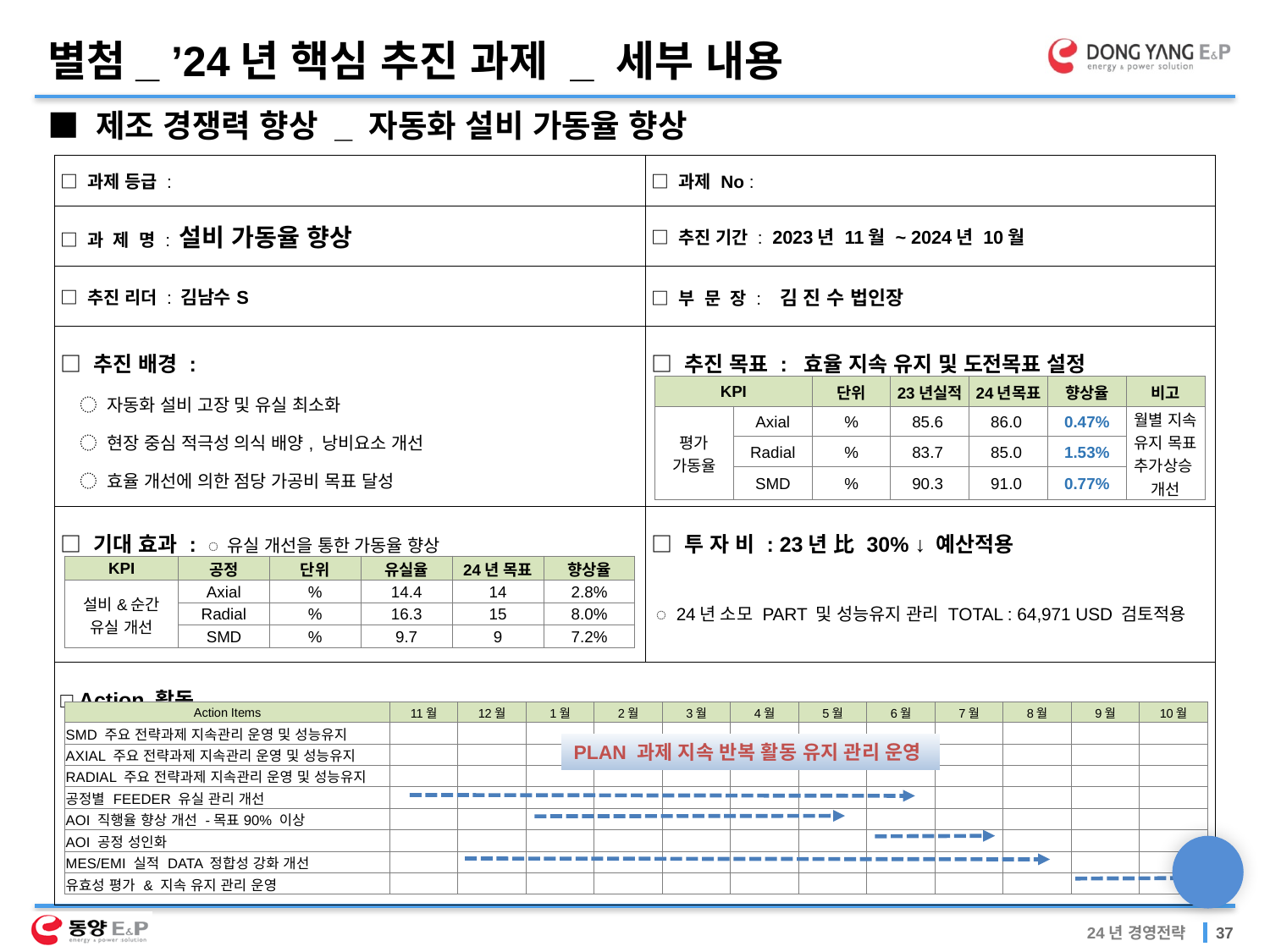

별첨_ ’24년 핵심 추진 과제 _ 세부 내용
■ 제조 경쟁력 향상 _ 자동화 설비 가동율 향상
| □ 과제 등급 : | □ 과제 No : |
| --- | --- |
| □ 과 제 명 : 설비 가동율 향상 | □ 추진 기간 : 2023년 11월 ~ 2024년 10월 |
| □ 추진 리더 : 김남수S | □ 부 문 장 : 김 진 수 법인장 |
| □ 추진 배경 : ◌ 자동화 설비 고장 및 유실 최소화 ◌ 현장 중심 적극성 의식 배양, 낭비요소 개선 ◌ 효율 개선에 의한 점당 가공비 목표 달성 | □ 추진 목표 : 효율 지속 유지 및 도전목표 설정 |
| □ 기대 효과 : ◌ 유실 개선을 통한 가동율 향상 | □ 투 자 비 : 23년 比 30% ↓ 예산적용  ◌ 24년 소모 PART 및 성능유지 관리 TOTAL : 64,971 USD 검토적용 |
| □ Action 활동 |  |
| KPI |  | 단위 | 23년실적 | 24년목표 | 향상율 | 비고 |
| --- | --- | --- | --- | --- | --- | --- |
| 평가 가동율 | Axial | % | 85.6 | 86.0 | 0.47% | 월별 지속 유지 목표 추가상승 개선 |
|  | Radial | % | 83.7 | 85.0 | 1.53% |  |
|  | SMD | % | 90.3 | 91.0 | 0.77% |  |
| KPI | 공정 | 단위 | 유실율 | 24년 목표 | 향상율 |
| --- | --- | --- | --- | --- | --- |
| 설비&순간 유실 개선 | Axial | % | 14.4 | 14 | 2.8% |
|  | Radial | % | 16.3 | 15 | 8.0% |
|  | SMD | % | 9.7 | 9 | 7.2% |
| Action Items | 11월 | 12월 | 1월 | 2월 | 3월 | 4월 | 5월 | 6월 | 7월 | 8월 | 9월 | 10월 |
| --- | --- | --- | --- | --- | --- | --- | --- | --- | --- | --- | --- | --- |
| SMD 주요 전략과제 지속관리 운영 및 성능유지 |  |  |  |  |  |  |  |  |  |  |  |  |
| AXIAL 주요 전략과제 지속관리 운영 및 성능유지 |  |  |  |  |  |  |  |  |  |  |  |  |
| RADIAL 주요 전략과제 지속관리 운영 및 성능유지 |  |  |  |  |  |  |  |  |  |  |  |  |
| 공정별 FEEDER 유실 관리 개선 |  |  |  |  |  |  |  |  |  |  |  |  |
| AOI 직행율 향상 개선 -목표90% 이상 |  |  |  |  |  |  |  |  |  |  |  |  |
| AOI 공정 성인화 |  |  |  |  |  |  |  |  |  |  |  |  |
| MES/EMI 실적 DATA 정합성 강화 개선 |  |  |  |  |  |  |  |  |  |  |  |  |
| 유효성 평가 & 지속 유지 관리 운영 |  |  |  |  |  |  |  |  |  |  |  |  |
PLAN 과제 지속 반복 활동 유지 관리 운영